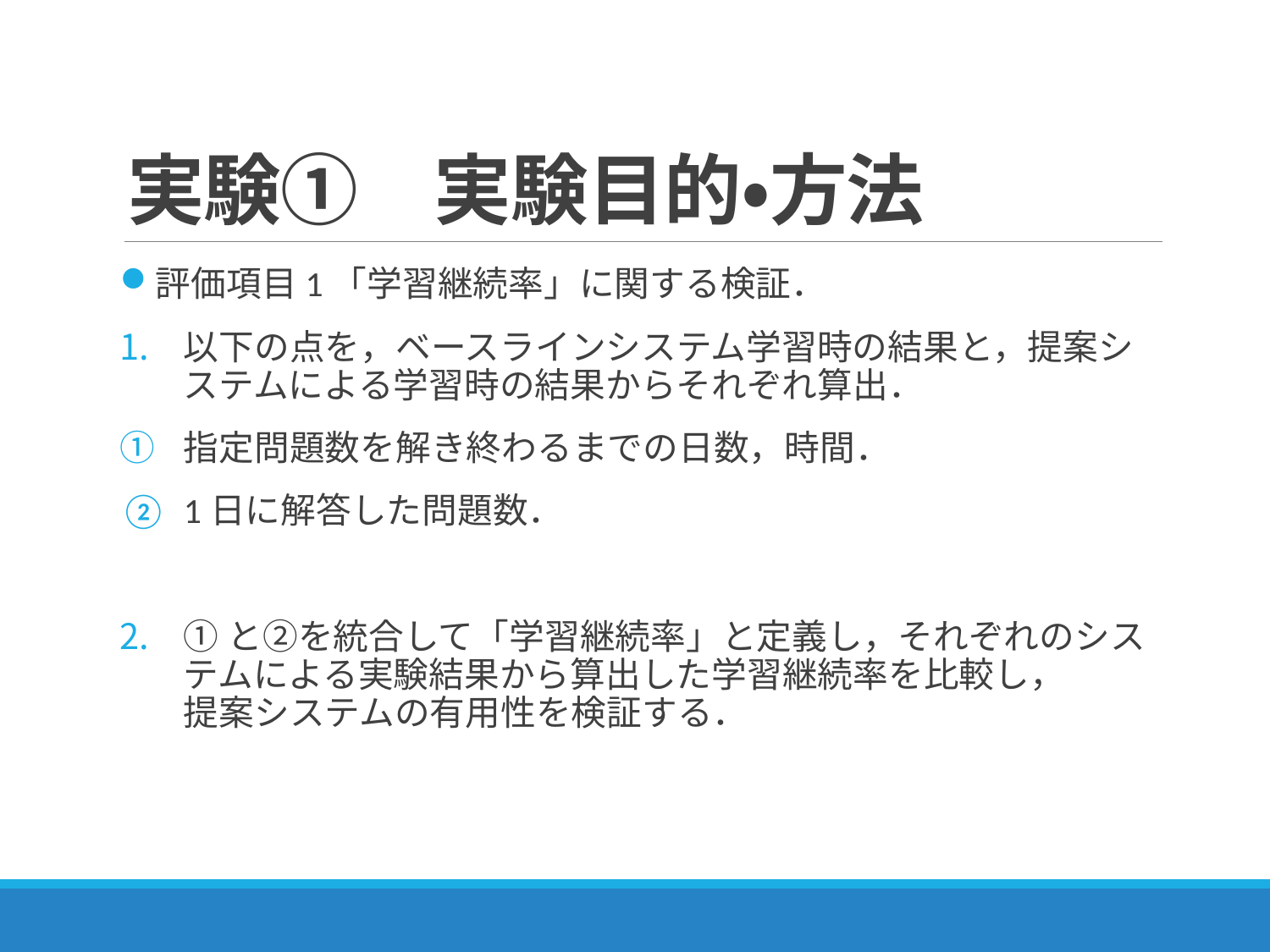

# 実験①　実験目的・方法
評価項目1「学習継続率」に関する検証．
以下の点を，ベースラインシステム学習時の結果と，提案システムによる学習時の結果からそれぞれ算出．
指定問題数を解き終わるまでの日数，時間．
1日に解答した問題数．

①と②を統合して「学習継続率」と定義し，それぞれのシステムによる実験結果から算出した学習継続率を比較し，　　提案システムの有用性を検証する．

18